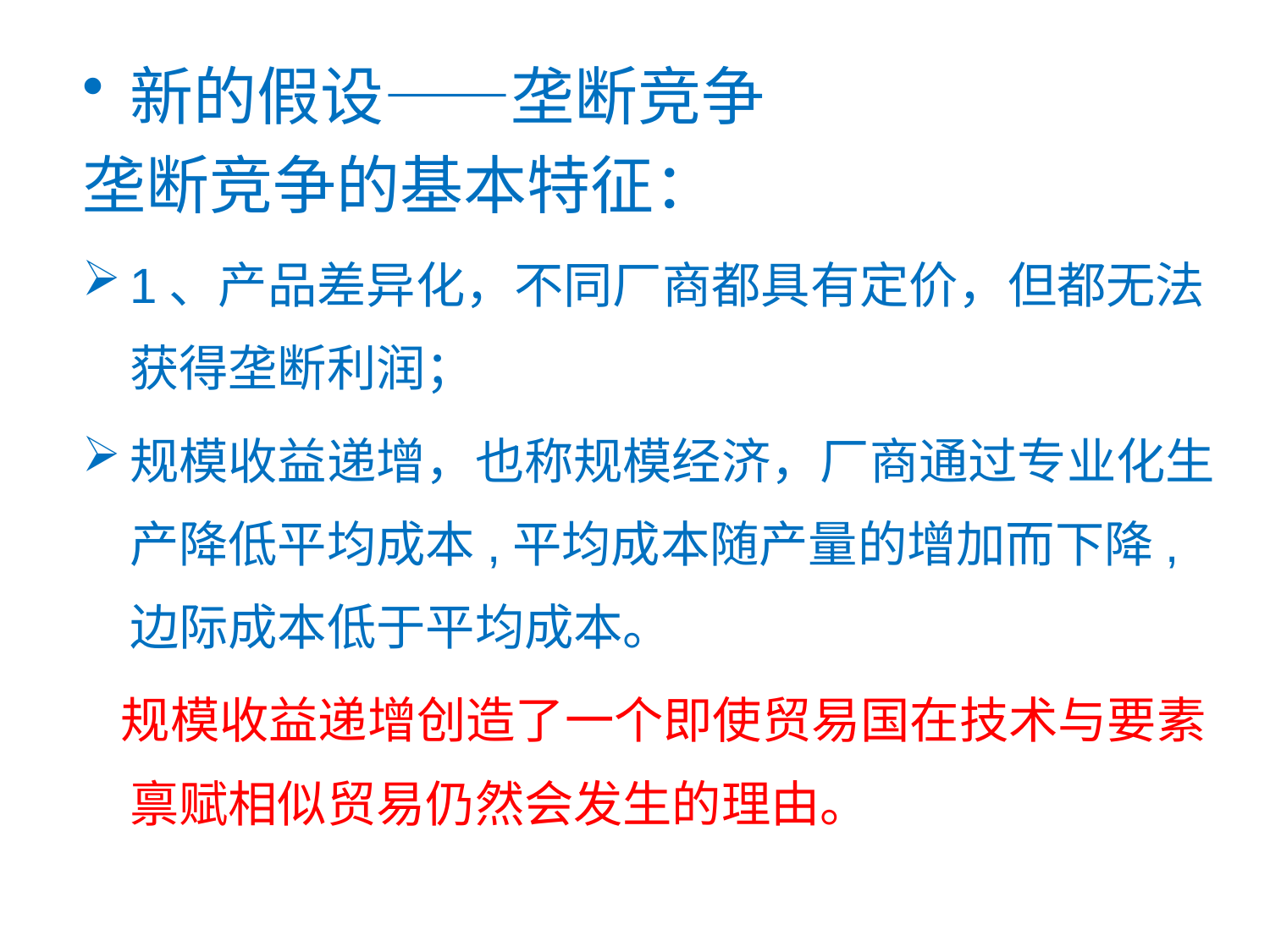

新的假设——垄断竞争
垄断竞争的基本特征：
1、产品差异化，不同厂商都具有定价，但都无法获得垄断利润；
规模收益递增，也称规模经济，厂商通过专业化生产降低平均成本,平均成本随产量的增加而下降,边际成本低于平均成本。
  规模收益递增创造了一个即使贸易国在技术与要素禀赋相似贸易仍然会发生的理由。